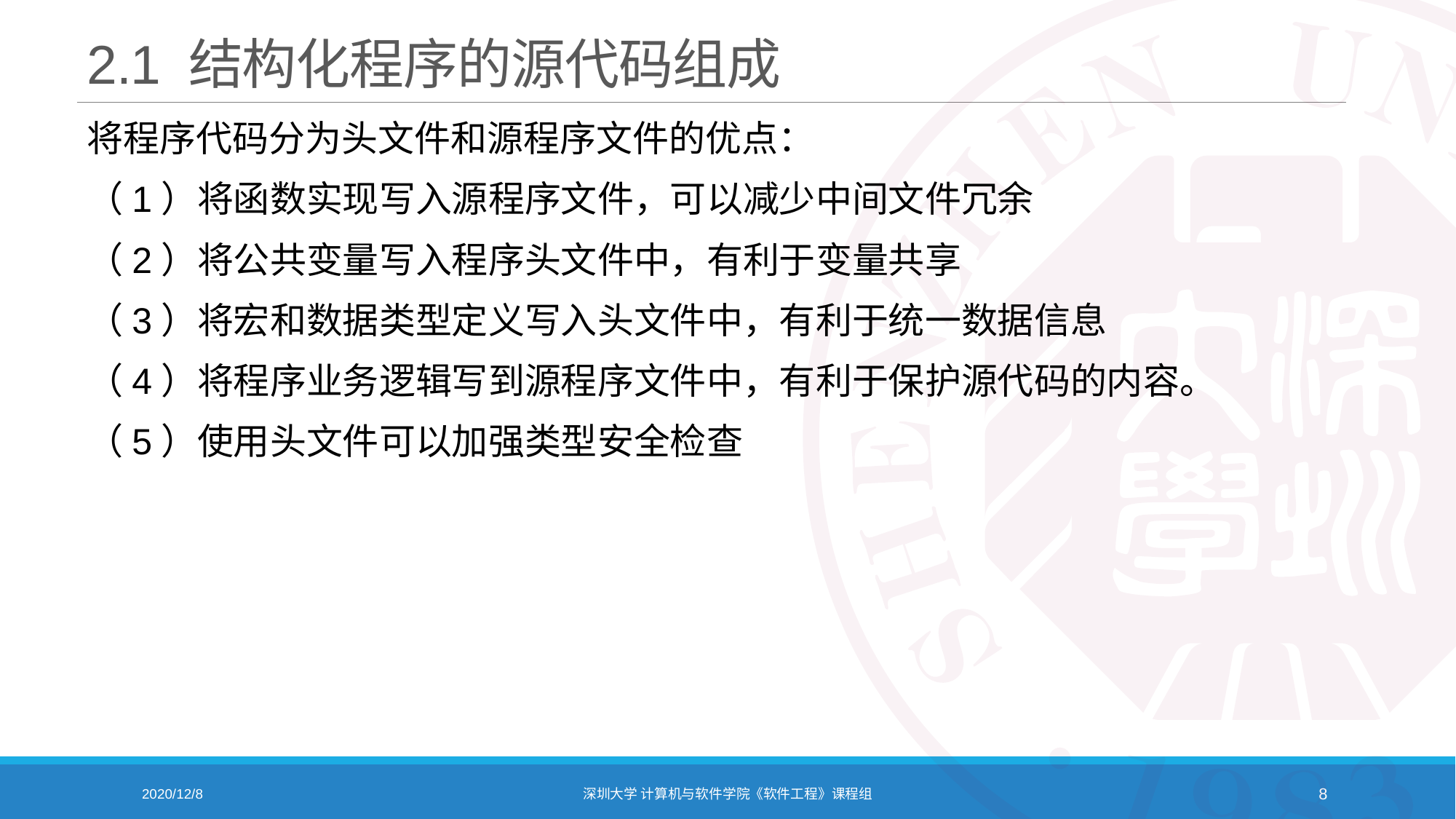

# 2.1 结构化程序的源代码组成
将程序代码分为头文件和源程序文件的优点：
（1）将函数实现写入源程序文件，可以减少中间文件冗余
（2）将公共变量写入程序头文件中，有利于变量共享
（3）将宏和数据类型定义写入头文件中，有利于统一数据信息
（4）将程序业务逻辑写到源程序文件中，有利于保护源代码的内容。
（5）使用头文件可以加强类型安全检查

2020/12/8
深圳大学 计算机与软件学院《软件工程》课程组
8